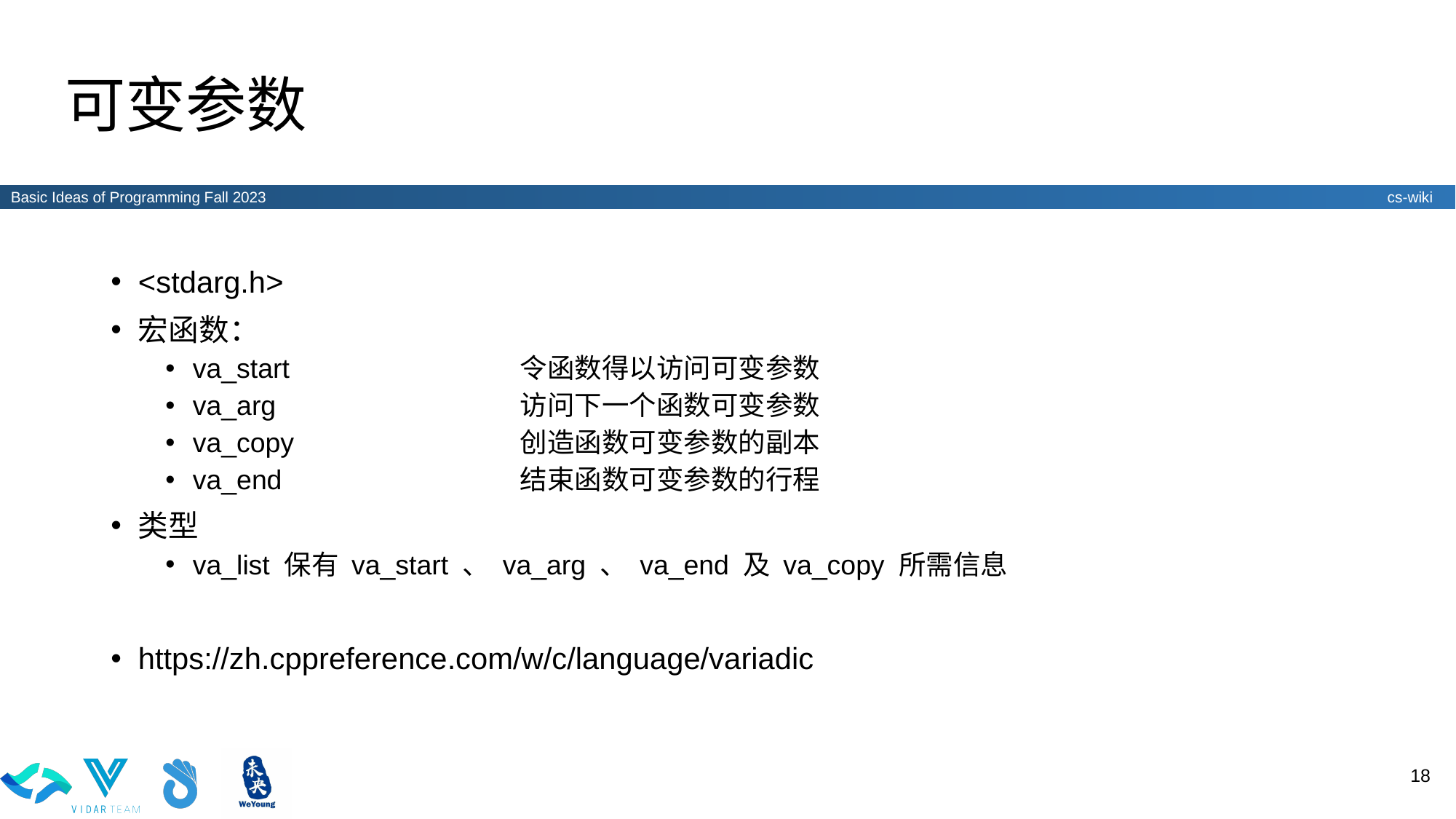

# 可变参数
<stdarg.h>
宏函数：
va_start			令函数得以访问可变参数
va_arg			访问下一个函数可变参数
va_copy			创造函数可变参数的副本
va_end			结束函数可变参数的行程
类型
va_list 保有 va_start 、 va_arg 、 va_end 及 va_copy 所需信息

https://zh.cppreference.com/w/c/language/variadic